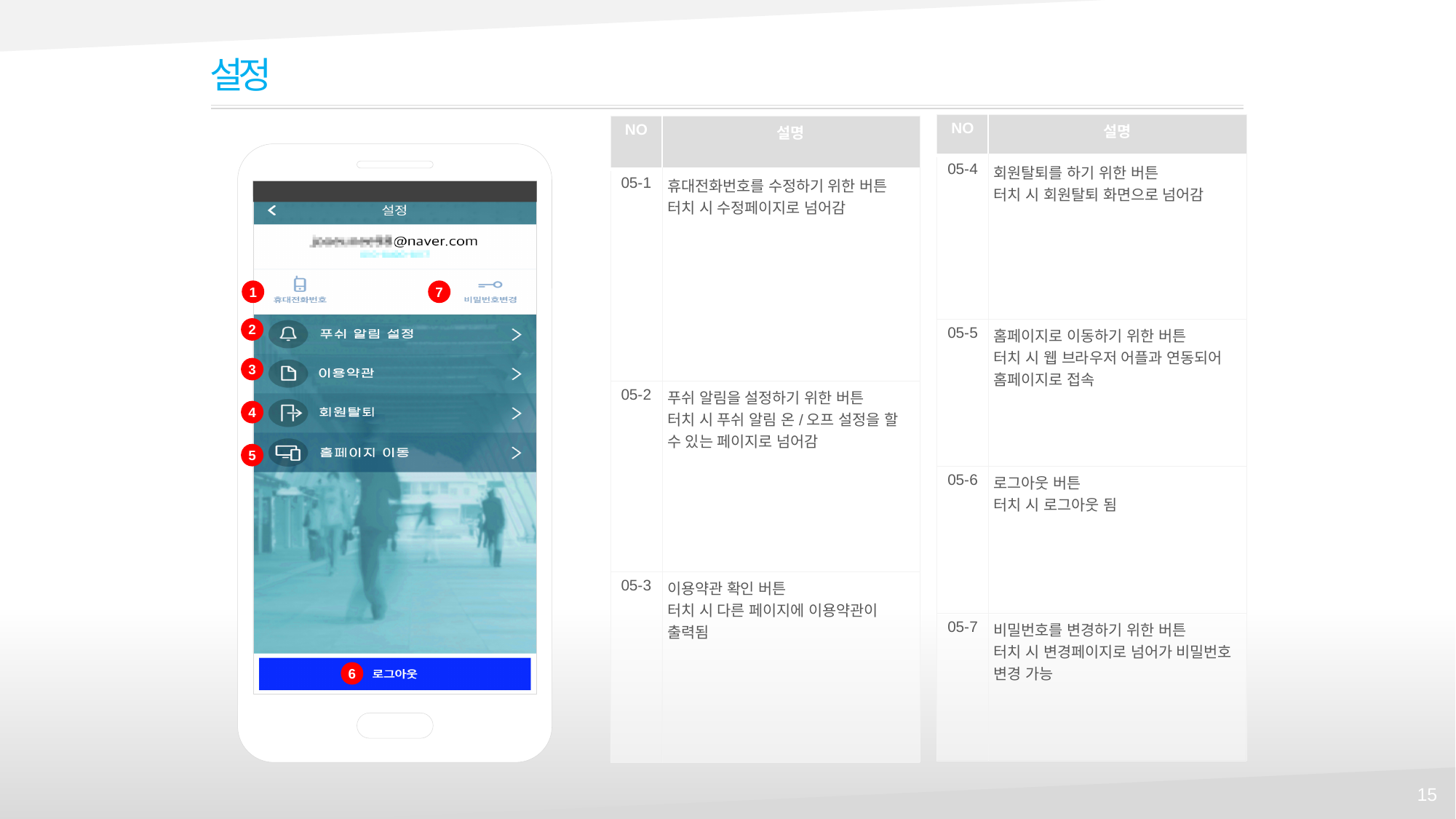

설정

| NO | 설명 |
| --- | --- |
| 05-4 | 회원탈퇴를 하기 위한 버튼 터치 시 회원탈퇴 화면으로 넘어감 |
| 05-5 | 홈페이지로 이동하기 위한 버튼 터치 시 웹 브라우저 어플과 연동되어 홈페이지로 접속 |
| 05-6 | 로그아웃 버튼 터치 시 로그아웃 됨 |
| 05-7 | 비밀번호를 변경하기 위한 버튼 터치 시 변경페이지로 넘어가 비밀번호 변경 가능 |
| NO | 설명 |
| --- | --- |
| 05-1 | 휴대전화번호를 수정하기 위한 버튼 터치 시 수정페이지로 넘어감 |
| 05-2 | 푸쉬 알림을 설정하기 위한 버튼 터치 시 푸쉬 알림 온/오프 설정을 할 수 있는 페이지로 넘어감 |
| 05-3 | 이용약관 확인 버튼 터치 시 다른 페이지에 이용약관이 출력됨 |

1
7
2
3
4
5
6

15